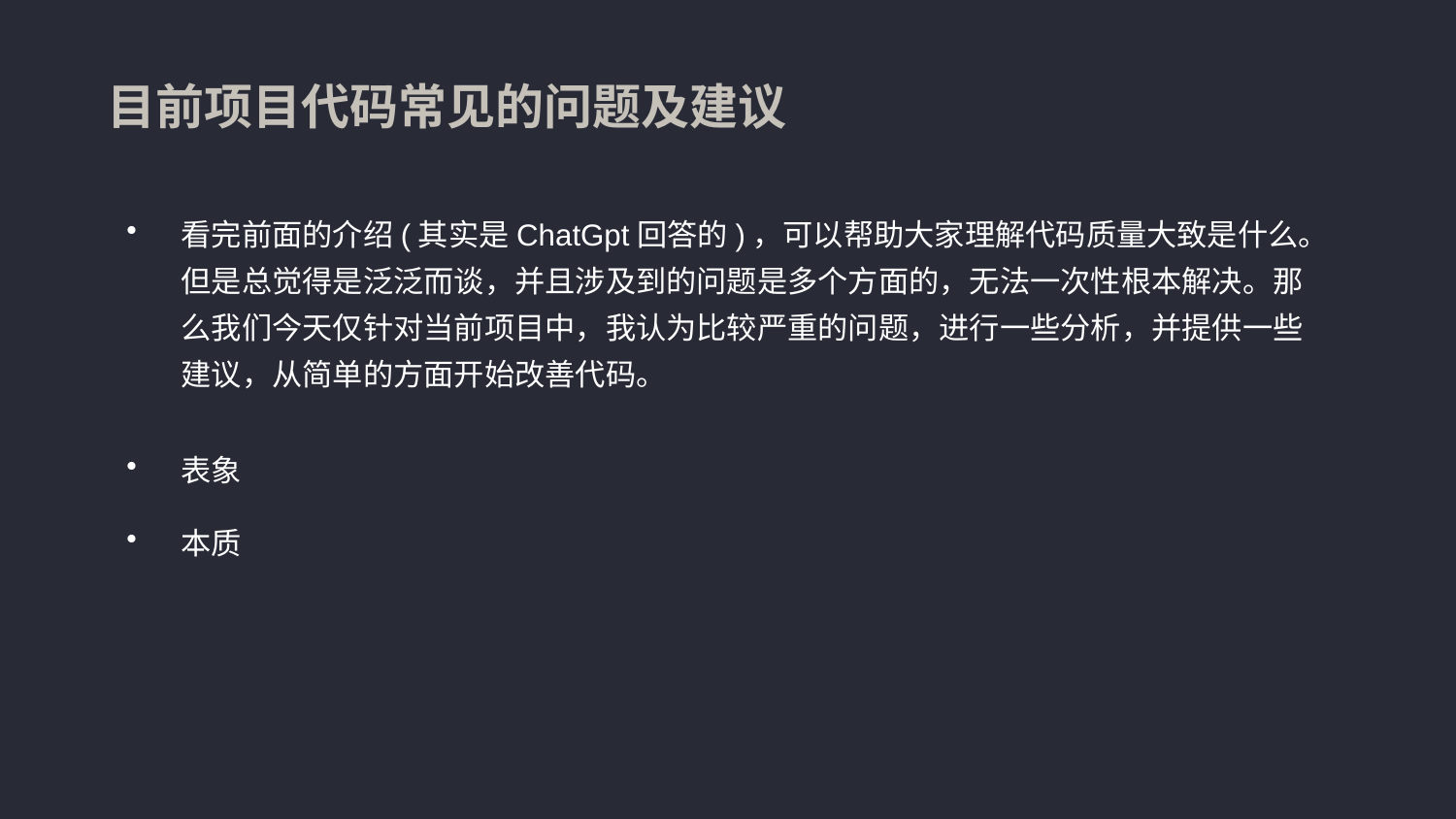

目前项目代码常见的问题及建议
看完前面的介绍(其实是ChatGpt回答的)，可以帮助大家理解代码质量大致是什么。但是总觉得是泛泛而谈，并且涉及到的问题是多个方面的，无法一次性根本解决。那么我们今天仅针对当前项目中，我认为比较严重的问题，进行一些分析，并提供一些建议，从简单的方面开始改善代码。
表象
本质